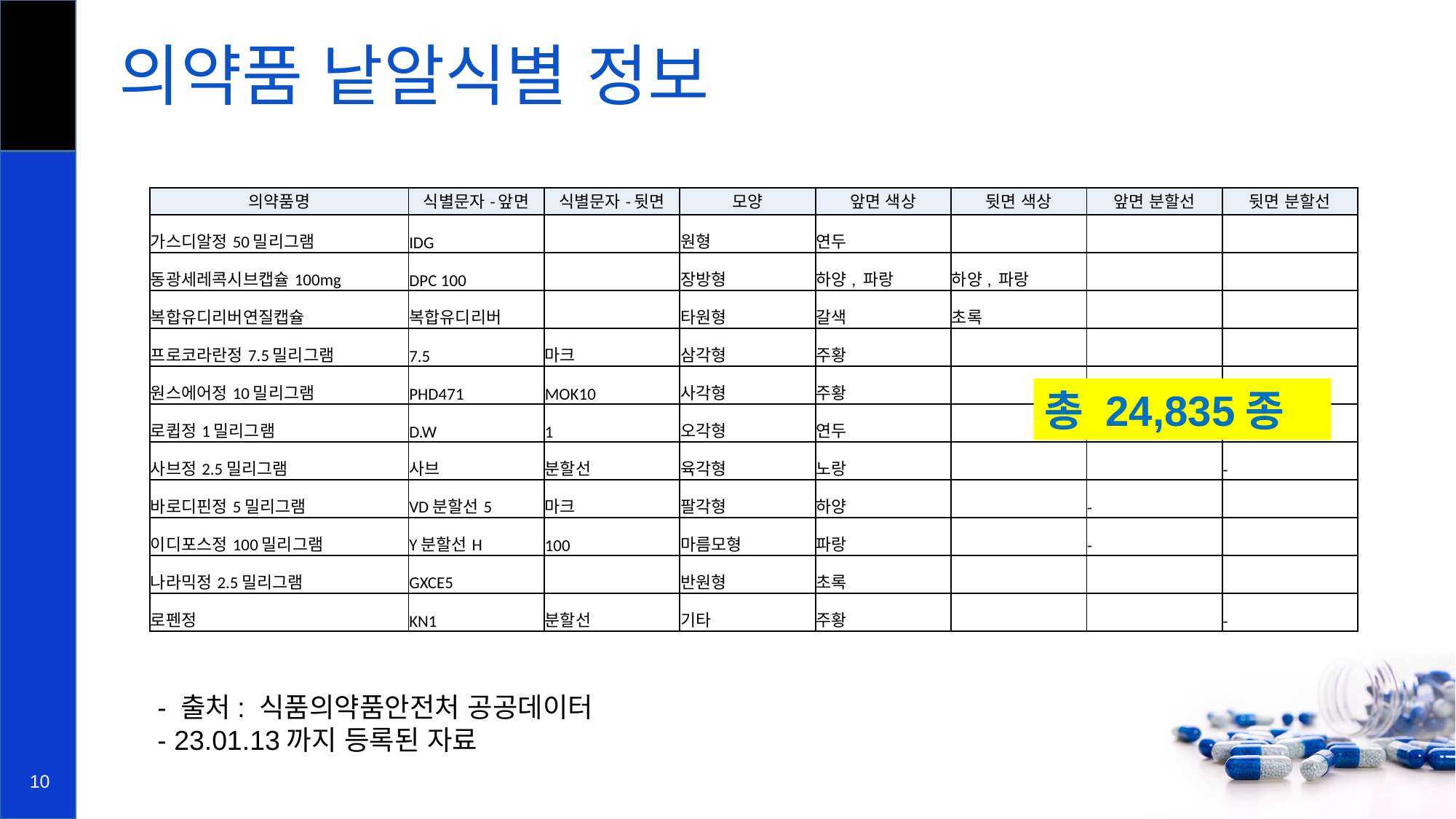

# 의약품 낱알식별 정보
| 의약품명 | 식별문자-앞면 | 식별문자-뒷면 | 모양 | 앞면 색상 | 뒷면 색상 | 앞면 분할선 | 뒷면 분할선 |
| --- | --- | --- | --- | --- | --- | --- | --- |
| 가스디알정50밀리그램 | IDG |  | 원형 | 연두 |  |  |  |
| 동광세레콕시브캡슐100mg | DPC 100 |  | 장방형 | 하양, 파랑 | 하양, 파랑 |  |  |
| 복합유디리버연질캡슐 | 복합유디리버 |  | 타원형 | 갈색 | 초록 |  |  |
| 프로코라란정7.5밀리그램 | 7.5 | 마크 | 삼각형 | 주황 |  |  |  |
| 원스에어정10밀리그램 | PHD471 | MOK10 | 사각형 | 주황 |  |  |  |
| 로큅정1밀리그램 | D.W | 1 | 오각형 | 연두 |  |  |  |
| 사브정2.5밀리그램 | 사브 | 분할선 | 육각형 | 노랑 |  |  | - |
| 바로디핀정5밀리그램 | VD분할선5 | 마크 | 팔각형 | 하양 |  | - |  |
| 이디포스정100밀리그램 | Y분할선H | 100 | 마름모형 | 파랑 |  | - |  |
| 나라믹정2.5밀리그램 | GXCE5 |  | 반원형 | 초록 |  |  |  |
| 로펜정 | KN1 | 분할선 | 기타 | 주황 |  |  | - |
총 24,835종
- 출처: 식품의약품안전처 공공데이터
- 23.01.13까지 등록된 자료
10